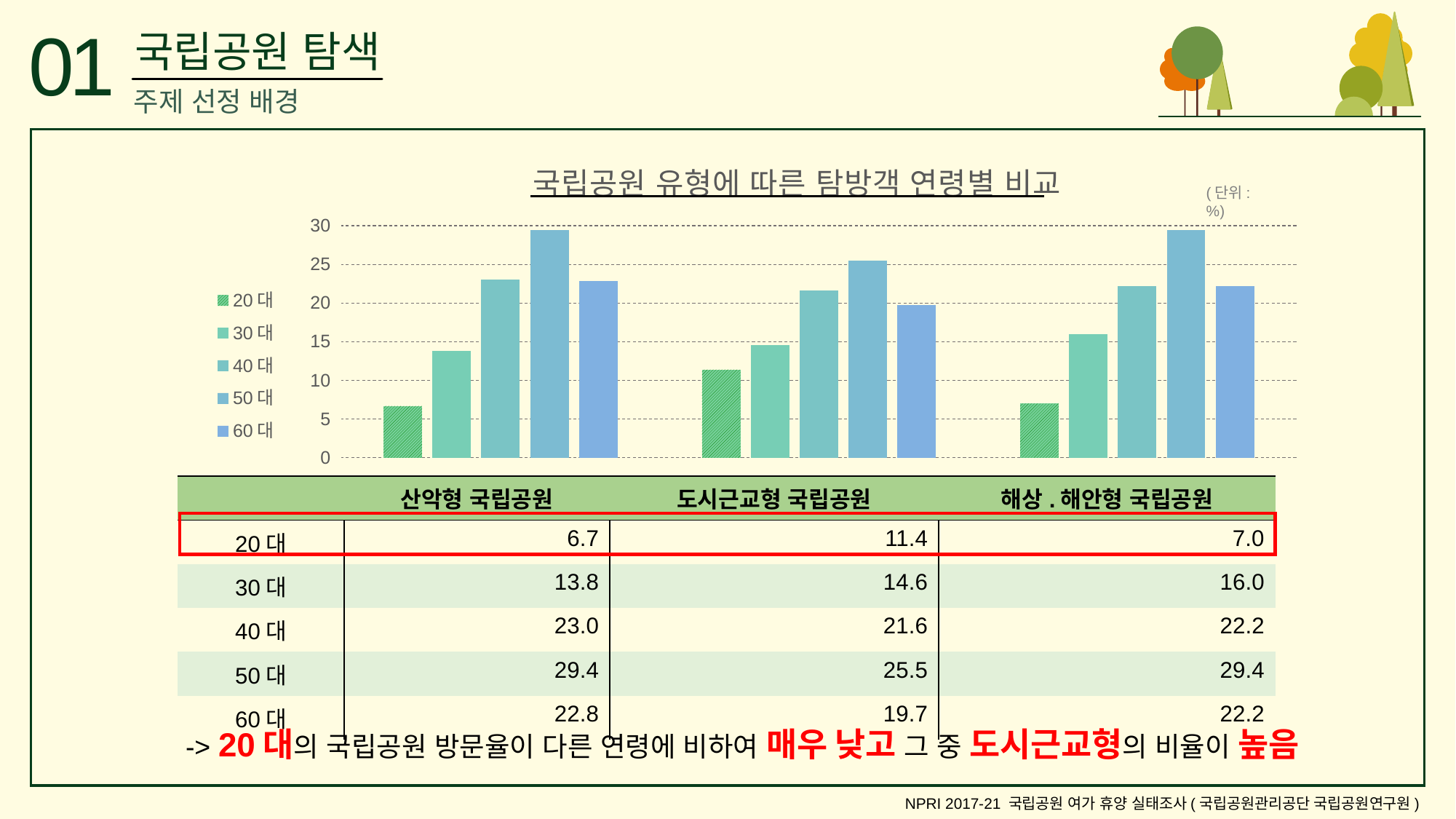

01

국립공원 탐색
주제 선정 배경

### Chart: 국립공원 유형에 따른 탐방객 연령별 비교

| Category | 20대 | 30대 | 40대 | 50대 | 60대 |
|---|---|---|---|---|---|
| 계열 1 | 6.7 | 13.8 | 23.0 | 29.4 | 22.8 |
| 계열 2 | 11.4 | 14.6 | 21.6 | 25.5 | 19.7 |
| 계열 3 | 7.0 | 16.0 | 22.2 | 29.4 | 22.2 |
(단위:%)
|  | 산악형 국립공원 | 도시근교형 국립공원 | 해상.해안형 국립공원 |
| --- | --- | --- | --- |
| 20대 | 6.7 | 11.4 | 7.0 |
| 30대 | 13.8 | 14.6 | 16.0 |
| 40대 | 23.0 | 21.6 | 22.2 |
| 50대 | 29.4 | 25.5 | 29.4 |
| 60대 | 22.8 | 19.7 | 22.2 |

-> 20대의 국립공원 방문율이 다른 연령에 비하여 매우 낮고 그 중 도시근교형의 비율이 높음
NPRI 2017-21 국립공원 여가 휴양 실태조사(국립공원관리공단 국립공원연구원)